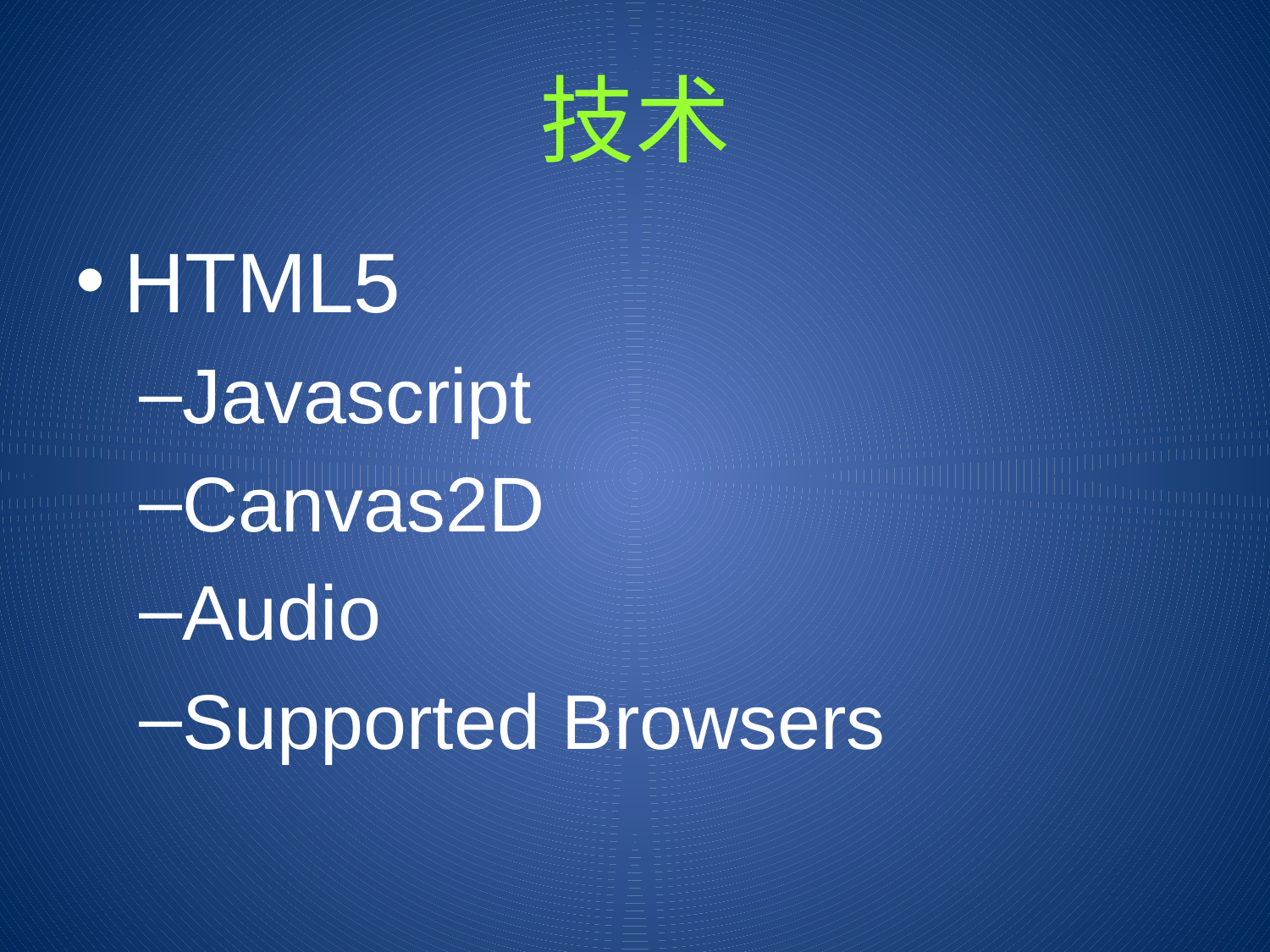

# 技术
HTML5
Javascript
Canvas2D
Audio
Supported Browsers